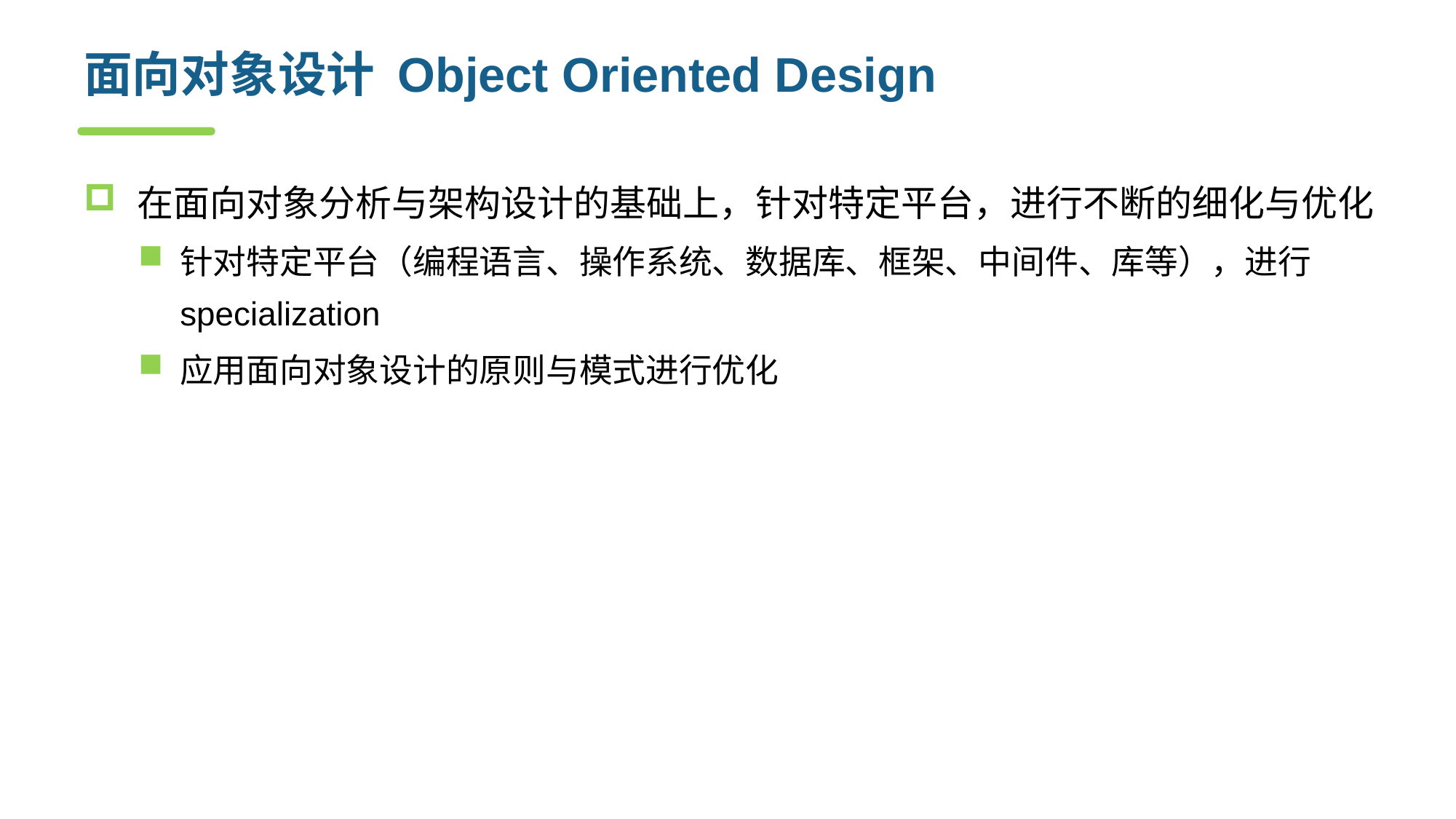

# 面向对象设计 Object Oriented Design
在面向对象分析与架构设计的基础上，针对特定平台，进行不断的细化与优化
针对特定平台（编程语言、操作系统、数据库、框架、中间件、库等），进行specialization
应用面向对象设计的原则与模式进行优化
4